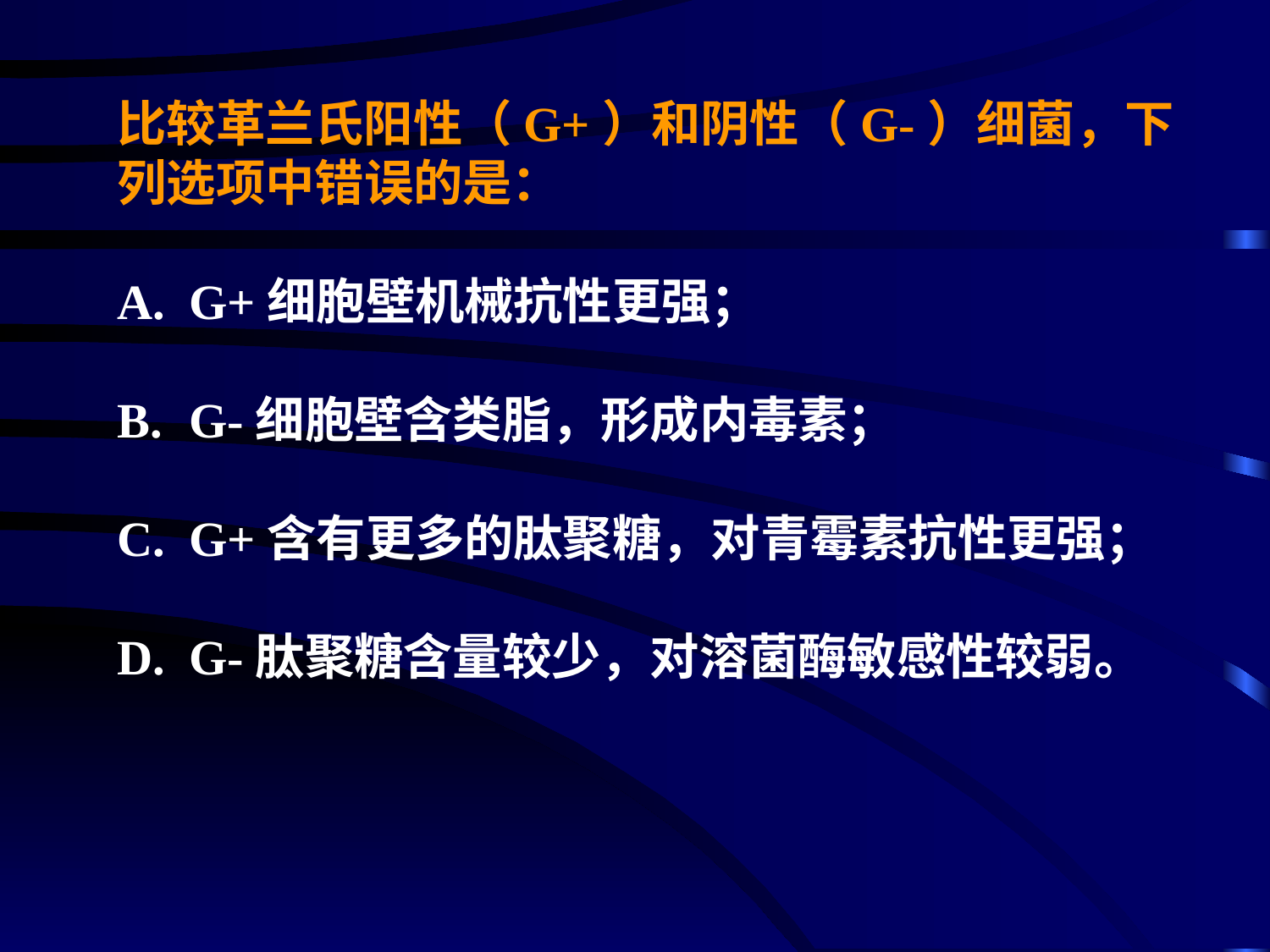

比较革兰氏阳性（G+）和阴性（G-）细菌，下列选项中错误的是：

G+细胞壁机械抗性更强；

G-细胞壁含类脂，形成内毒素；

G+含有更多的肽聚糖，对青霉素抗性更强；

G-肽聚糖含量较少，对溶菌酶敏感性较弱。